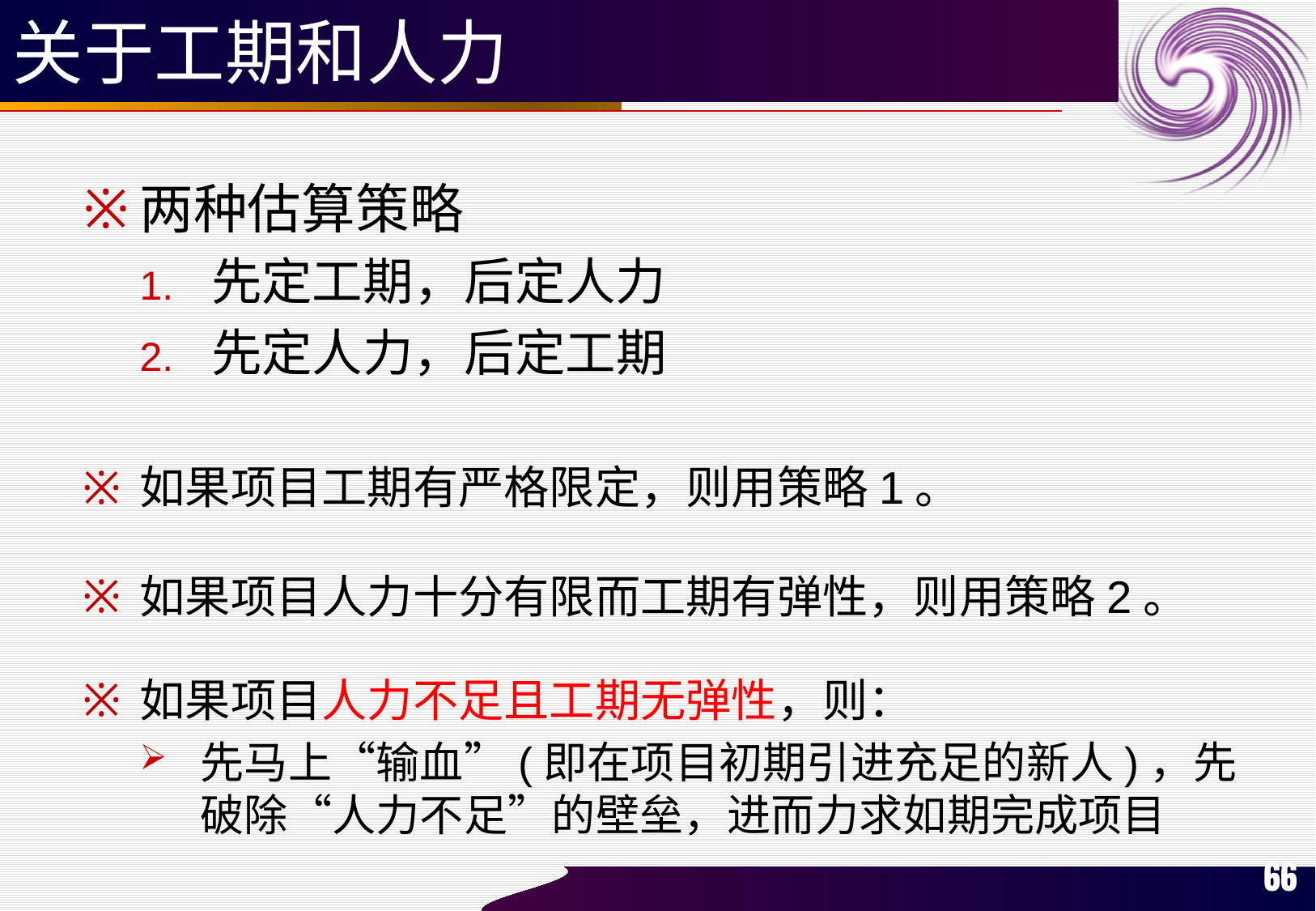

# 关于工期和人力
两种估算策略
先定工期，后定人力
先定人力，后定工期

如果项目工期有严格限定，则用策略1。

如果项目人力十分有限而工期有弹性，则用策略2。

如果项目人力不足且工期无弹性，则：
先马上“输血”(即在项目初期引进充足的新人)，先破除“人力不足”的壁垒，进而力求如期完成项目

66